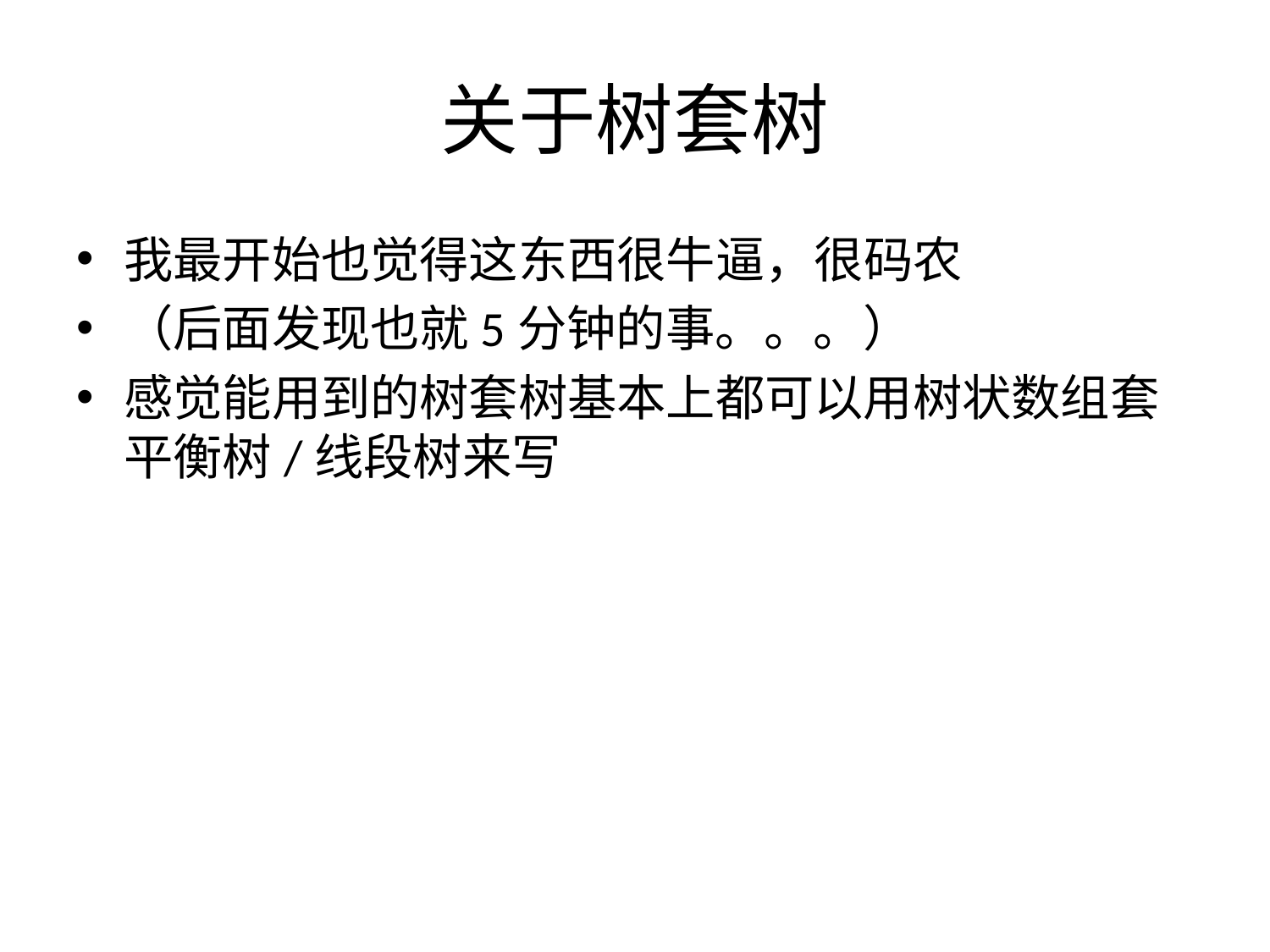

# 关于树套树
我最开始也觉得这东西很牛逼，很码农
（后面发现也就5分钟的事。。。）
感觉能用到的树套树基本上都可以用树状数组套平衡树/线段树来写